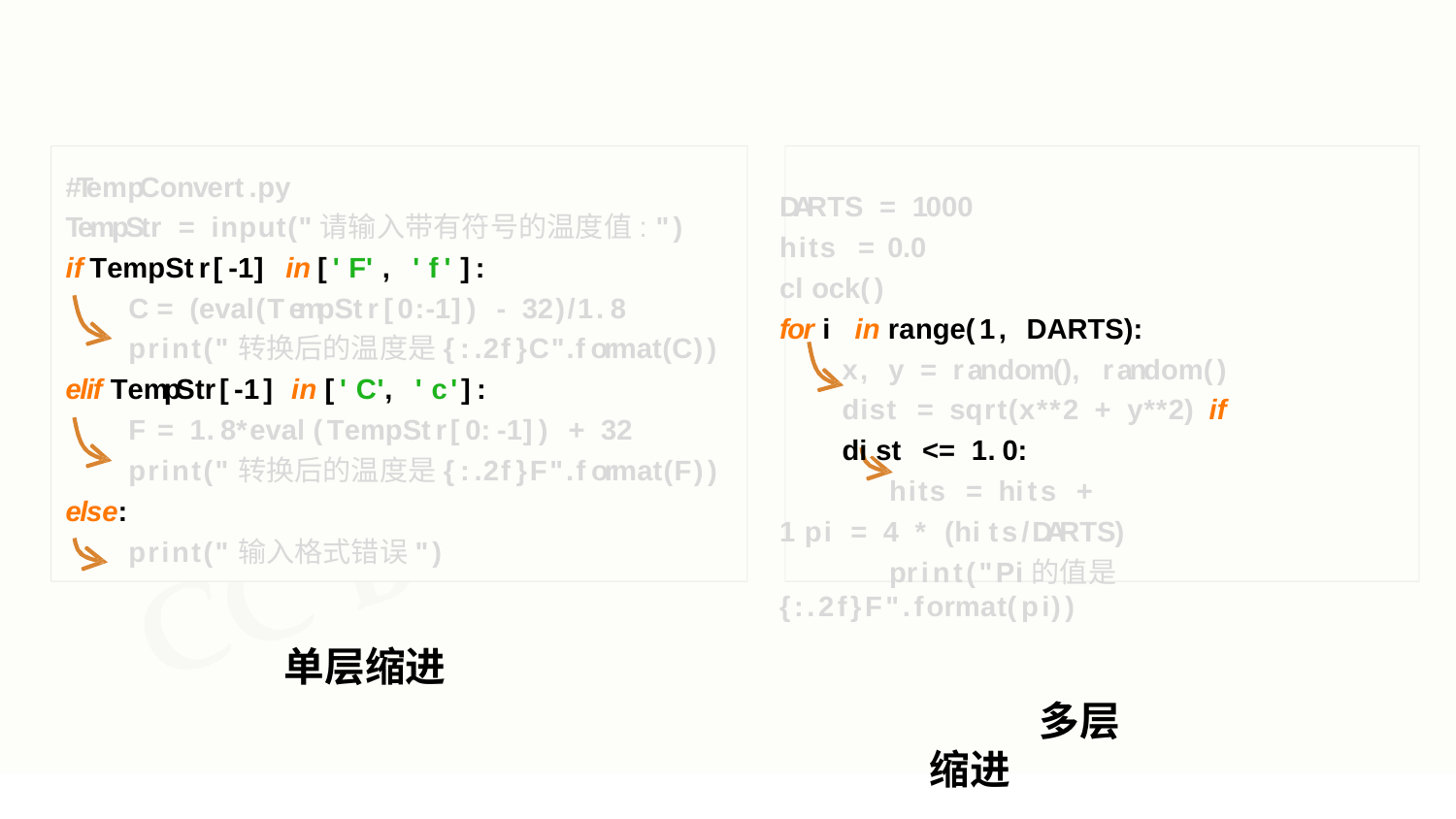

# #TempConvert.py
DARTS  =  1000
hits  =  0.0
clock()
for i  in range(1,  DARTS):
x,  y  =  random(),  random() dist  =  sqrt(x**2  +  y**2) if dist  <=  1.0:
hits  =  hits  +  1 pi  =  4  *  (hits/DARTS)
print("Pi的值是 {:.2f}F".format(pi))

多层缩进
TempStr  =  input("请输入带有符号的温度值: ")
if TempStr[-1]  in ['F',  'f']:
C  =  (eval(TempStr[0:-1])  -  32)/1.8
print("转换后的温度是{:.2f}C".format(C))
elif TempStr[-1]  in ['C',  'c']:
F  =  1.8*eval(TempStr[0:-1])  +  32
print("转换后的温度是{:.2f}F".format(F))
else:
print("输入格式错误")

单层缩进